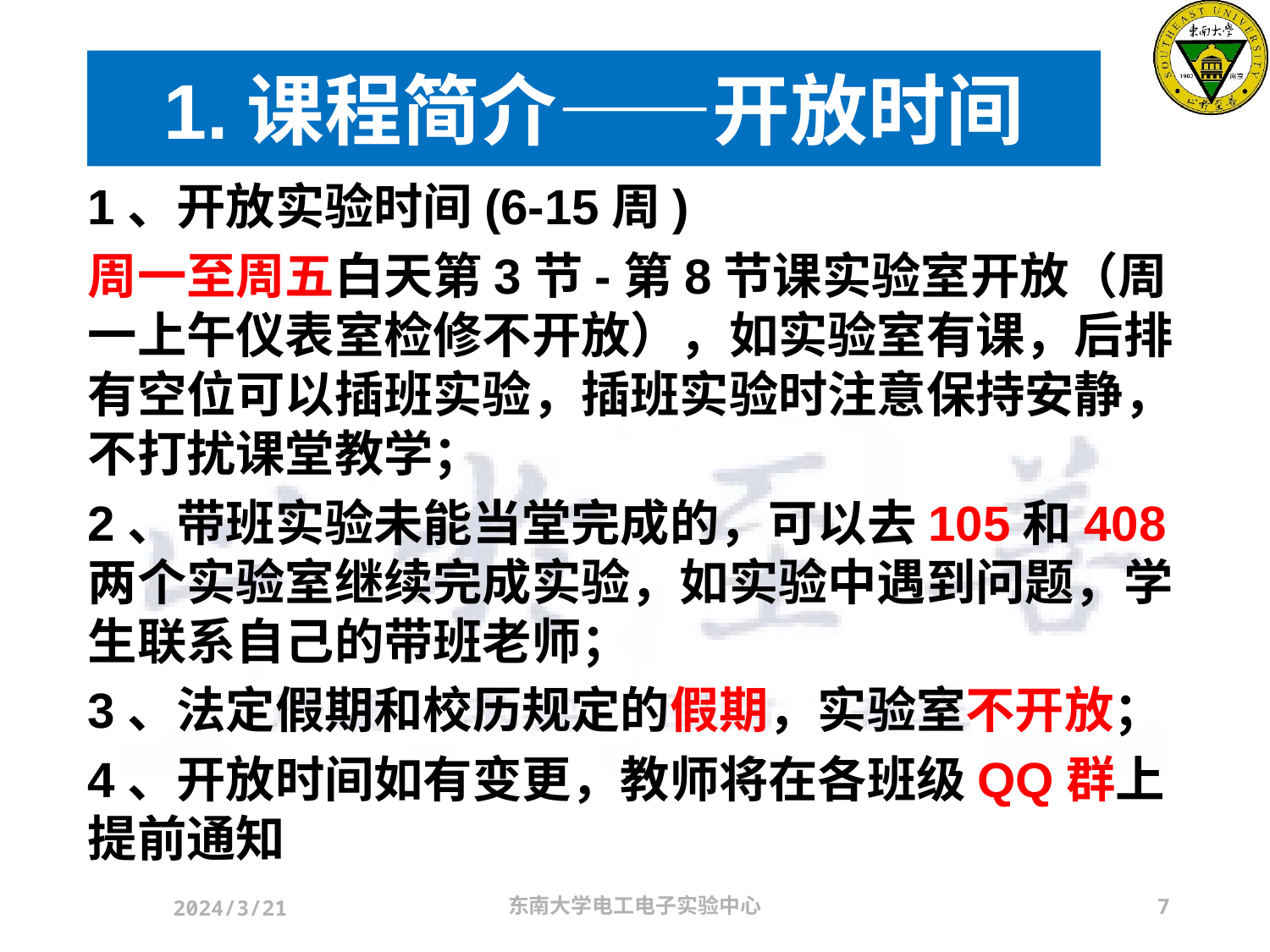

# 1.课程简介——开放时间
1、开放实验时间(6-15周)
周一至周五白天第3节-第8节课实验室开放（周一上午仪表室检修不开放），如实验室有课，后排有空位可以插班实验，插班实验时注意保持安静，不打扰课堂教学；
2、带班实验未能当堂完成的，可以去105和408两个实验室继续完成实验，如实验中遇到问题，学生联系自己的带班老师；
3、法定假期和校历规定的假期，实验室不开放；
4、开放时间如有变更，教师将在各班级QQ群上提前通知

2024/3/21
东南大学电工电子实验中心
7